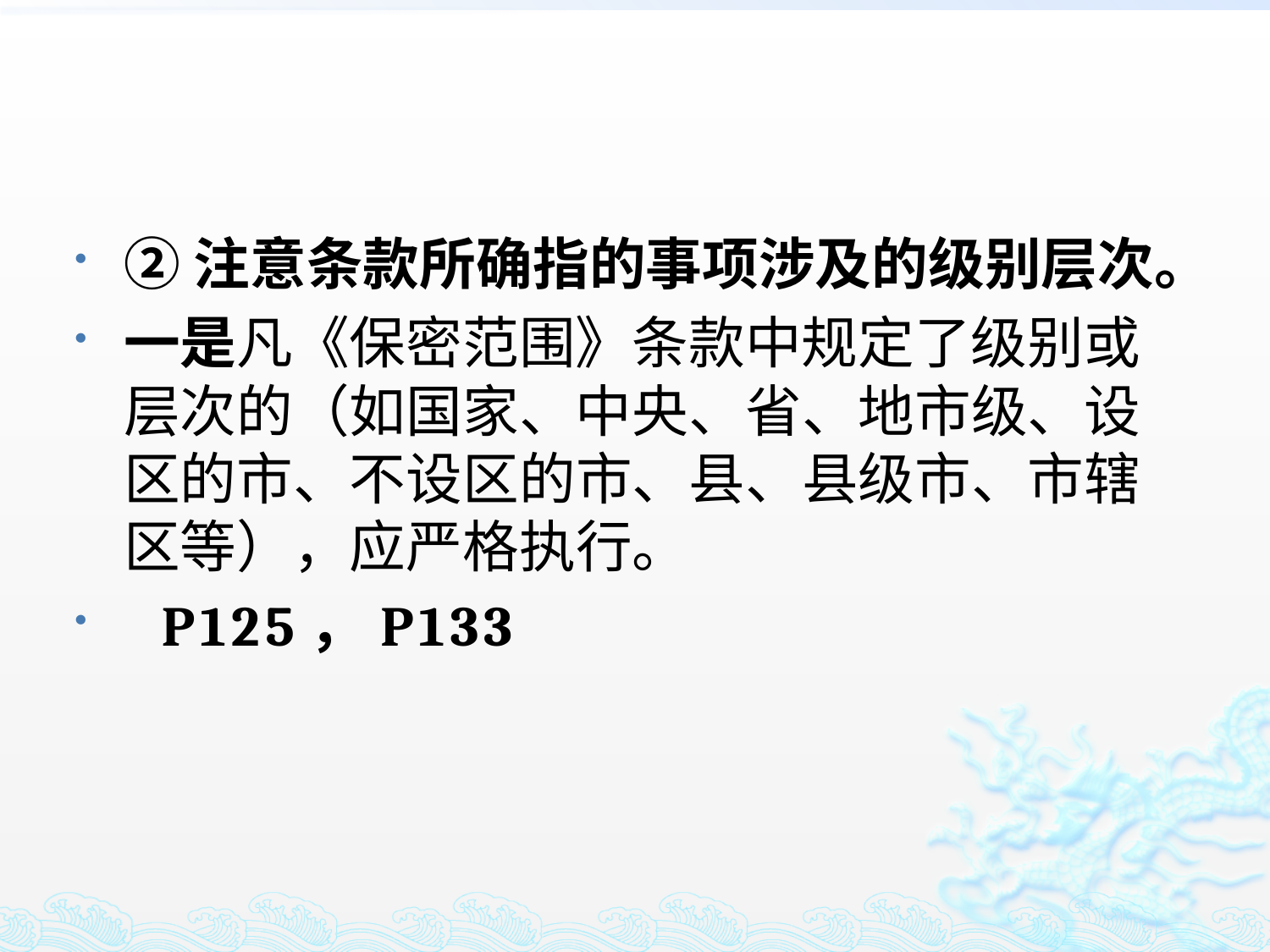

#
②注意条款所确指的事项涉及的级别层次。
一是凡《保密范围》条款中规定了级别或层次的（如国家、中央、省、地市级、设区的市、不设区的市、县、县级市、市辖区等），应严格执行。
   P125，P133